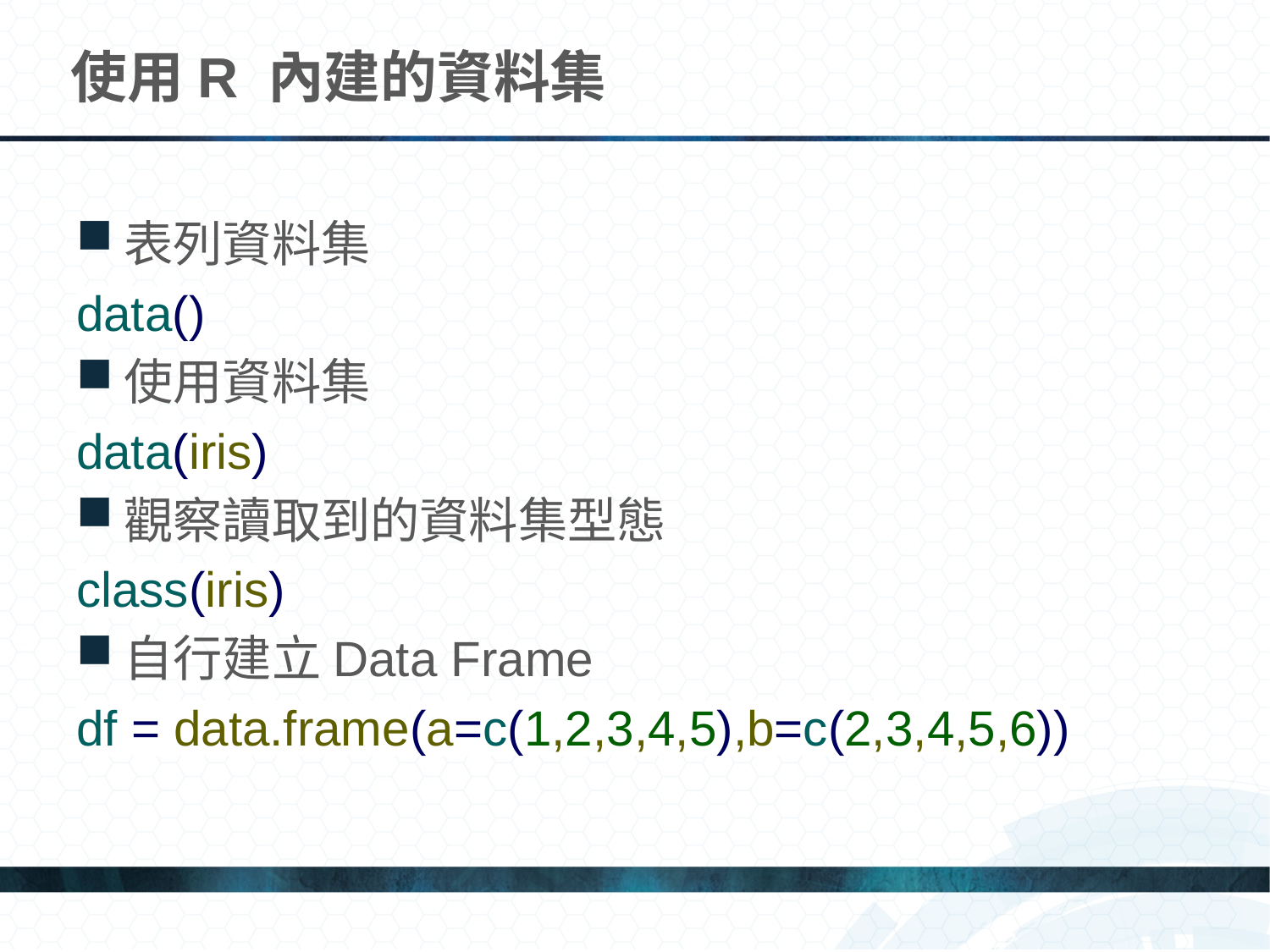

# 使用R 內建的資料集
表列資料集
data()
使用資料集
data(iris)
觀察讀取到的資料集型態
class(iris)
自行建立Data Frame
df = data.frame(a=c(1,2,3,4,5),b=c(2,3,4,5,6))